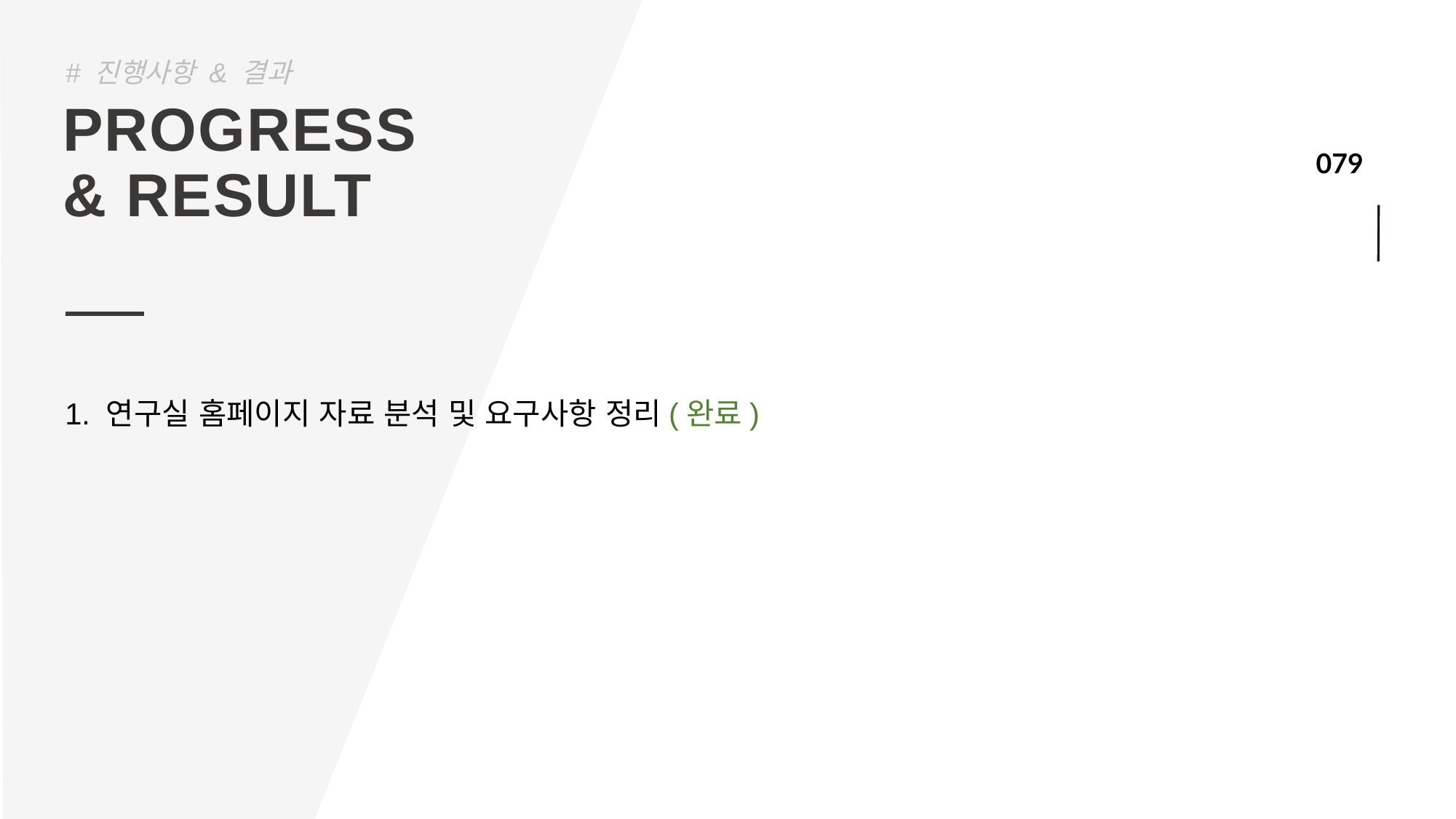

# 진행사항 & 결과
PROGRESS
& RESULT
연구실 홈페이지 자료 분석 및 요구사항 정리(완료)